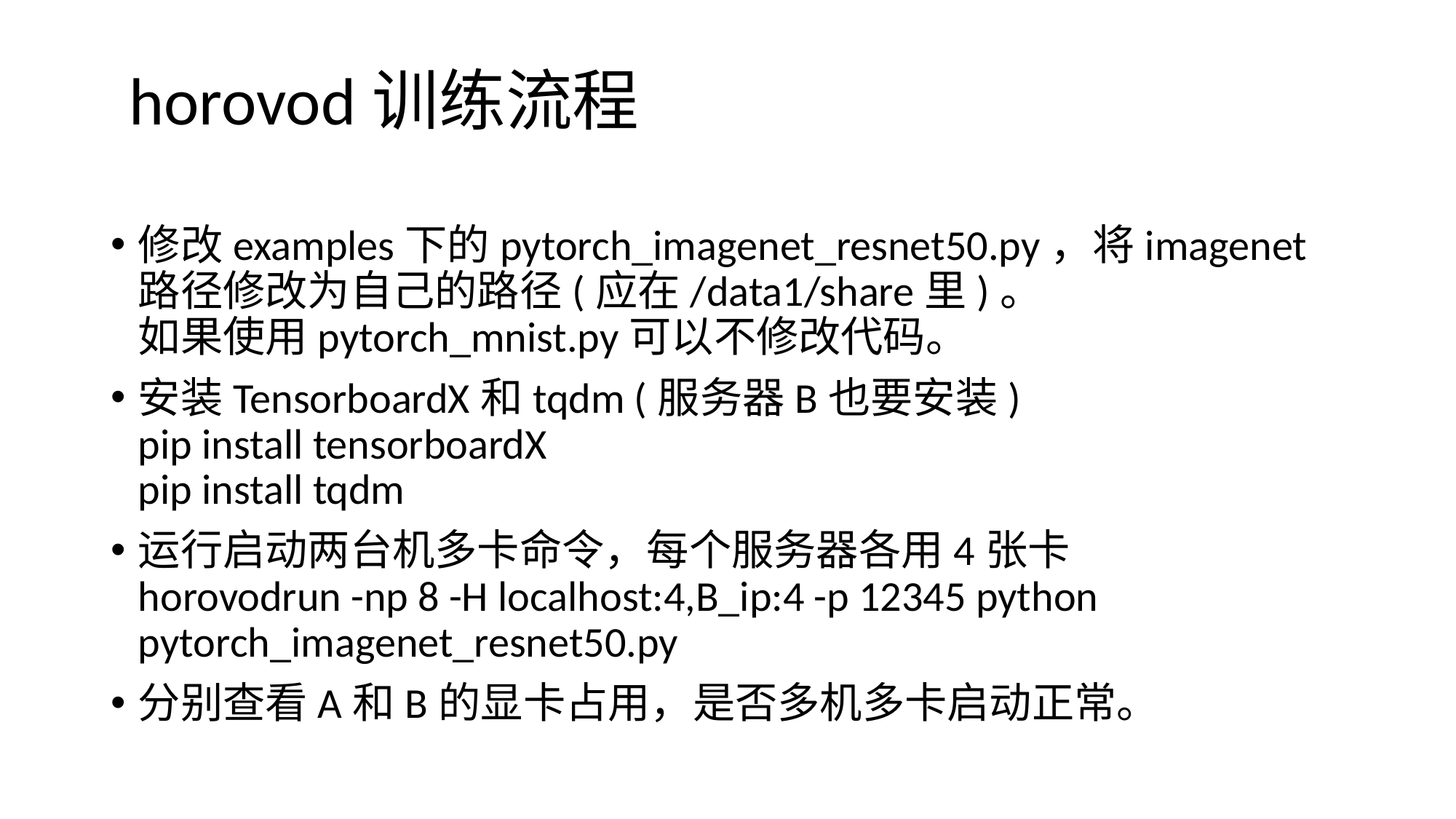

horovod训练流程
修改examples下的pytorch_imagenet_resnet50.py，将imagenet路径修改为自己的路径(应在/data1/share里)。
如果使用pytorch_mnist.py可以不修改代码。
安装TensorboardX和tqdm (服务器B也要安装)
pip install tensorboardX
pip install tqdm
运行启动两台机多卡命令，每个服务器各用4张卡
horovodrun -np 8 -H localhost:4,B_ip:4 -p 12345 python pytorch_imagenet_resnet50.py
分别查看A和B的显卡占用，是否多机多卡启动正常。